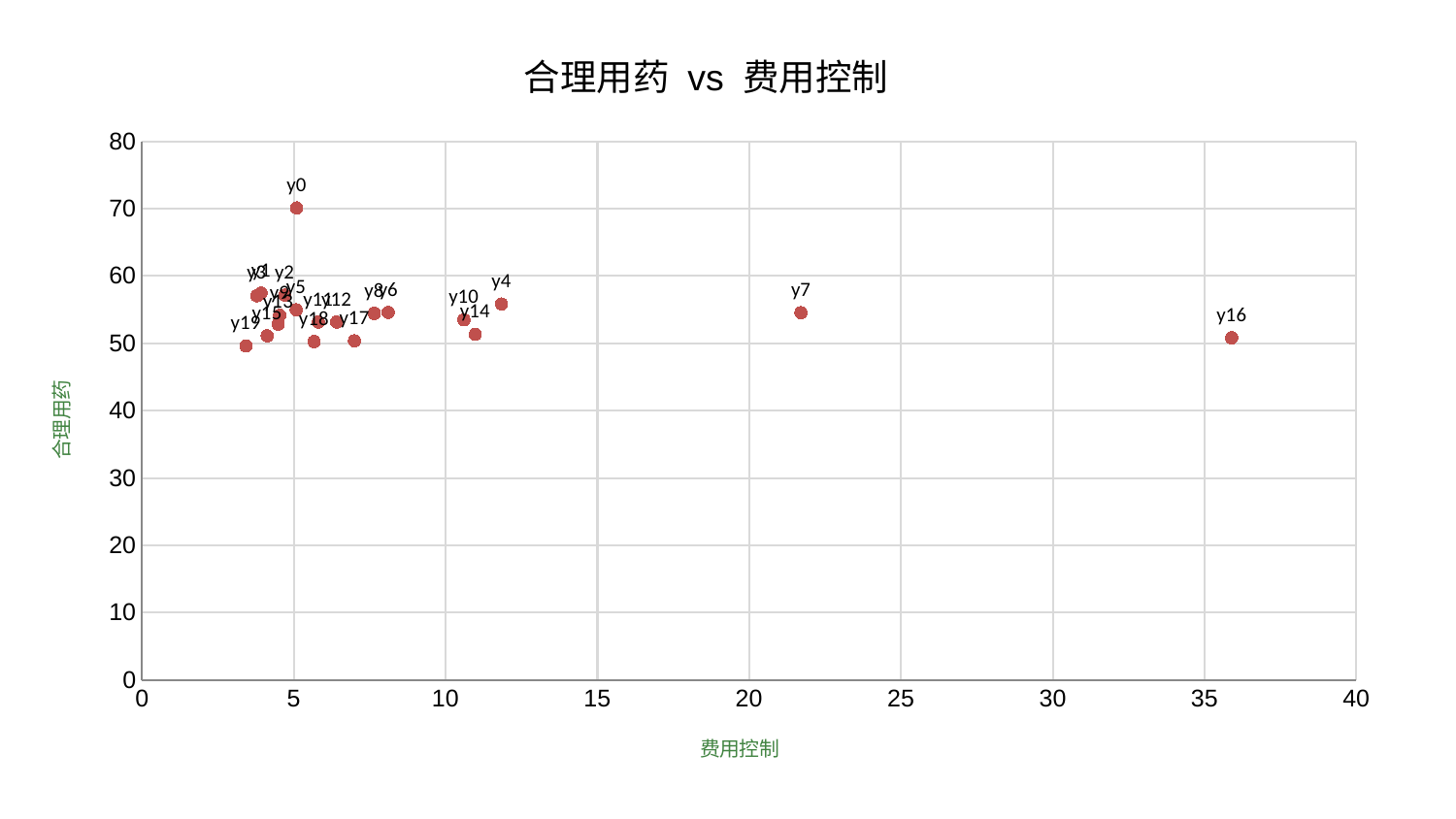

### Chart: 合理用药 vs 费用控制

| Category | 合理用药 |
|---|---|
46